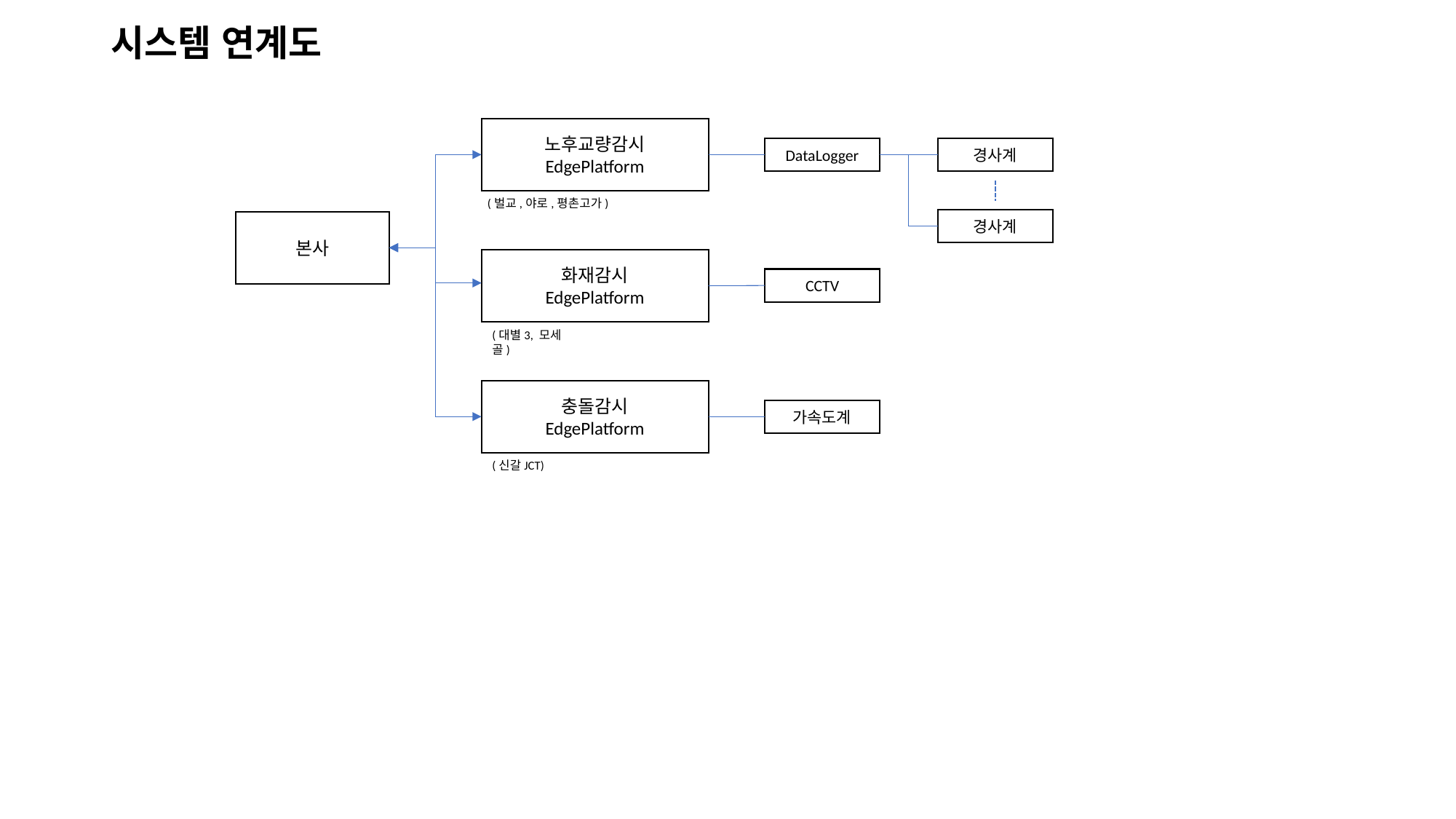

# 시스템 연계도
노후교량감시
EdgePlatform
경사계
DataLogger
(벌교,야로,평촌고가)
경사계
본사
화재감시
EdgePlatform
CCTV
(대별3, 모세골)
충돌감시
EdgePlatform
가속도계
(신갈JCT)